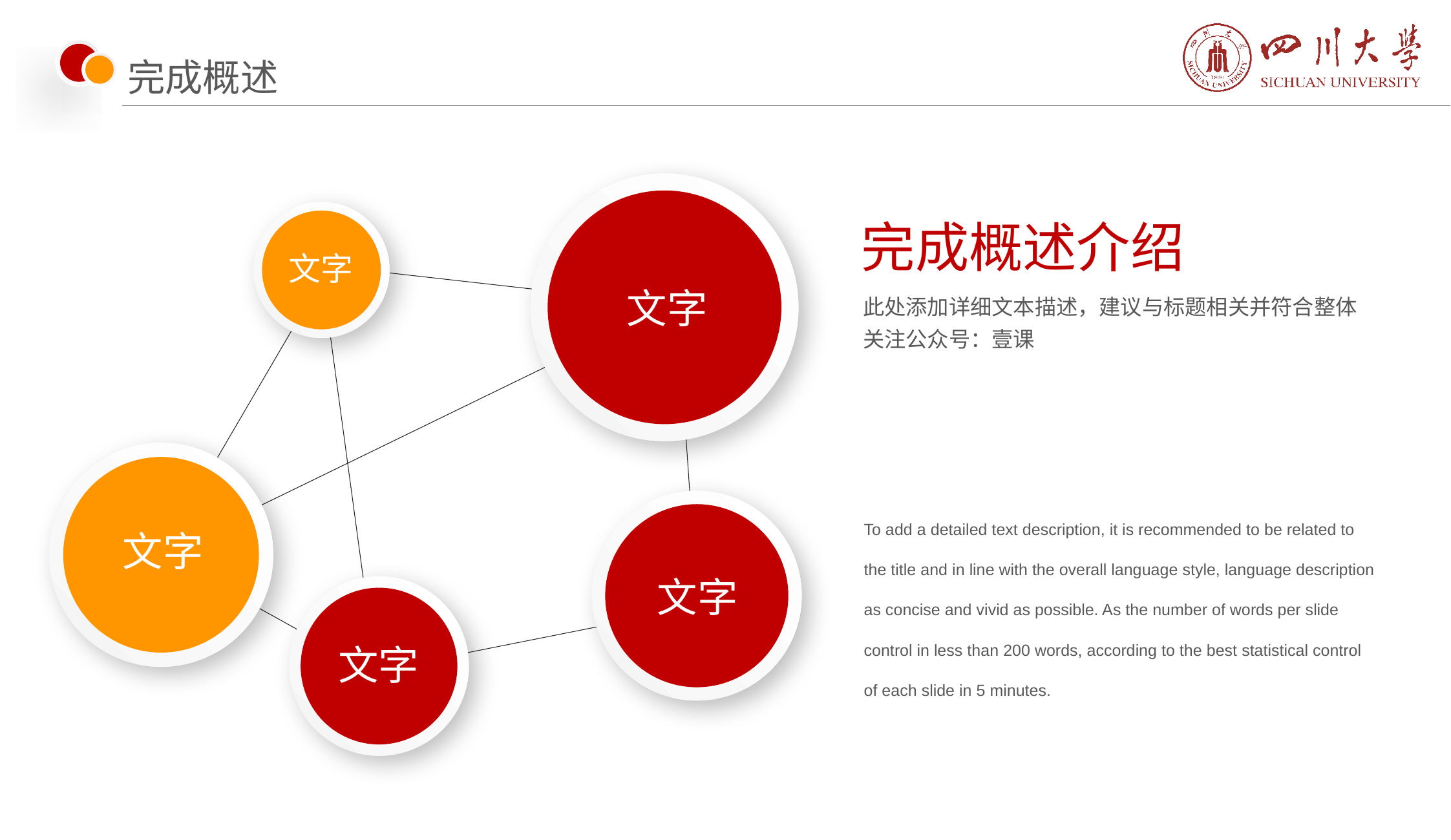

# 完成概述

文字

文字
完成概述介绍

此处添加详细文本描述，建议与标题相关并符合整体
关注公众号：壹课

文字

文字
To add a detailed text description, it is recommended to be related to the title and in line with the overall language style, language description as concise and vivid as possible. As the number of words per slide control in less than 200 words, according to the best statistical control of each slide in 5 minutes.

文字
延迟符